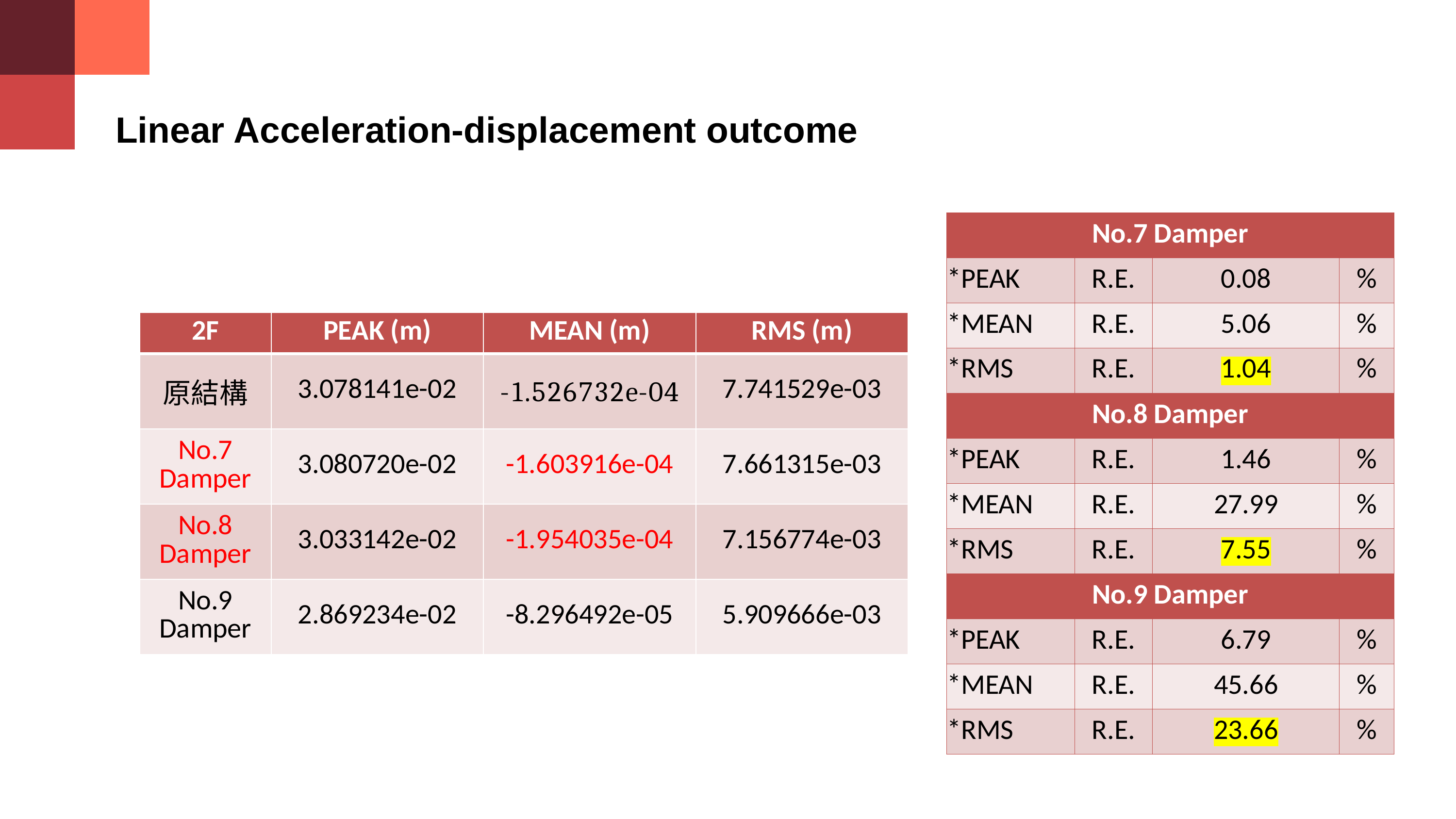

Linear Acceleration-displacement outcome
| No.7 Damper |  |  |  |
| --- | --- | --- | --- |
| \*PEAK | R.E. | 0.08 | % |
| \*MEAN | R.E. | 5.06 | % |
| \*RMS | R.E. | 1.04 | % |
| No.8 Damper |  |  |  |
| \*PEAK | R.E. | 1.46 | % |
| \*MEAN | R.E. | 27.99 | % |
| \*RMS | R.E. | 7.55 | % |
| No.9 Damper |  |  |  |
| \*PEAK | R.E. | 6.79 | % |
| \*MEAN | R.E. | 45.66 | % |
| \*RMS | R.E. | 23.66 | % |
| 2F | PEAK (m) | MEAN (m) | RMS (m) |
| --- | --- | --- | --- |
| 原結構 | 3.078141e-02 | -1.526732e-04 | 7.741529e-03 |
| No.7 Damper | 3.080720e-02 | -1.603916e-04 | 7.661315e-03 |
| No.8 Damper | 3.033142e-02 | -1.954035e-04 | 7.156774e-03 |
| No.9 Damper | 2.869234e-02 | -8.296492e-05 | 5.909666e-03 |
14